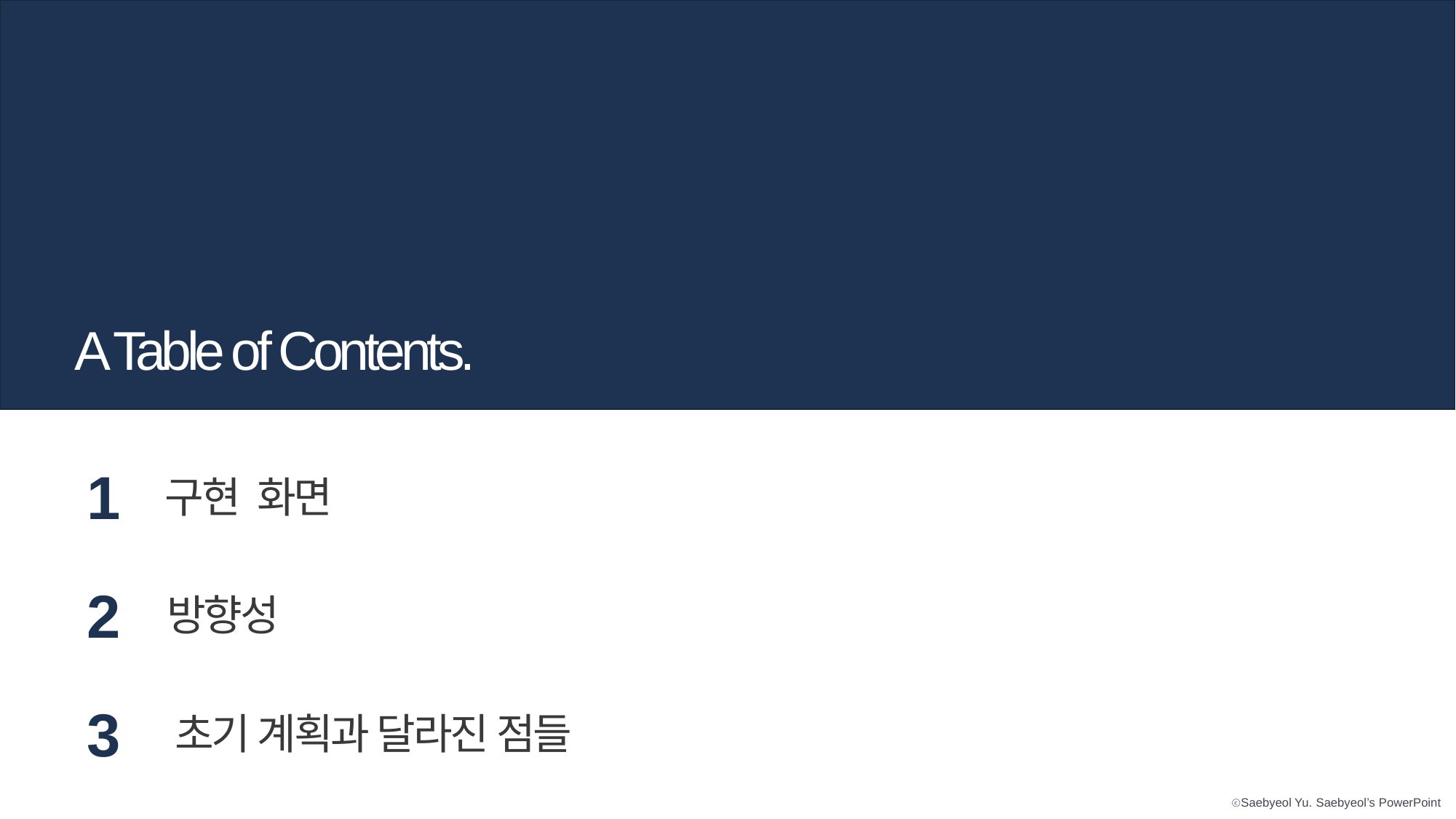

A Table of Contents.
1
구현  화면
2
방향성
3
초기 계획과 달라진 점들